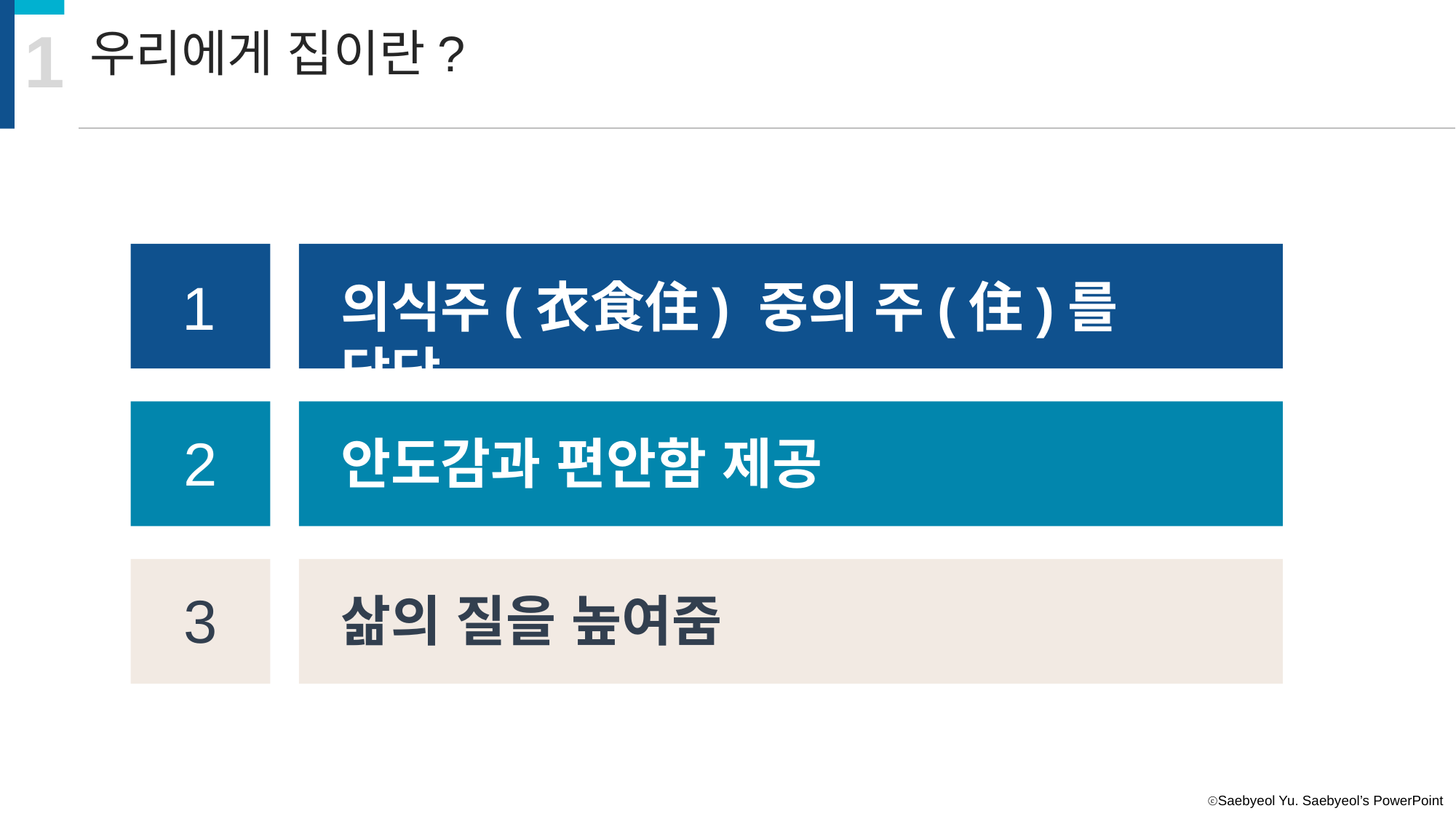

1
우리에게 집이란?

1
의식주(衣食住) 중의 주(住)를 담당

2
안도감과 편안함 제공

3
삶의 질을 높여줌